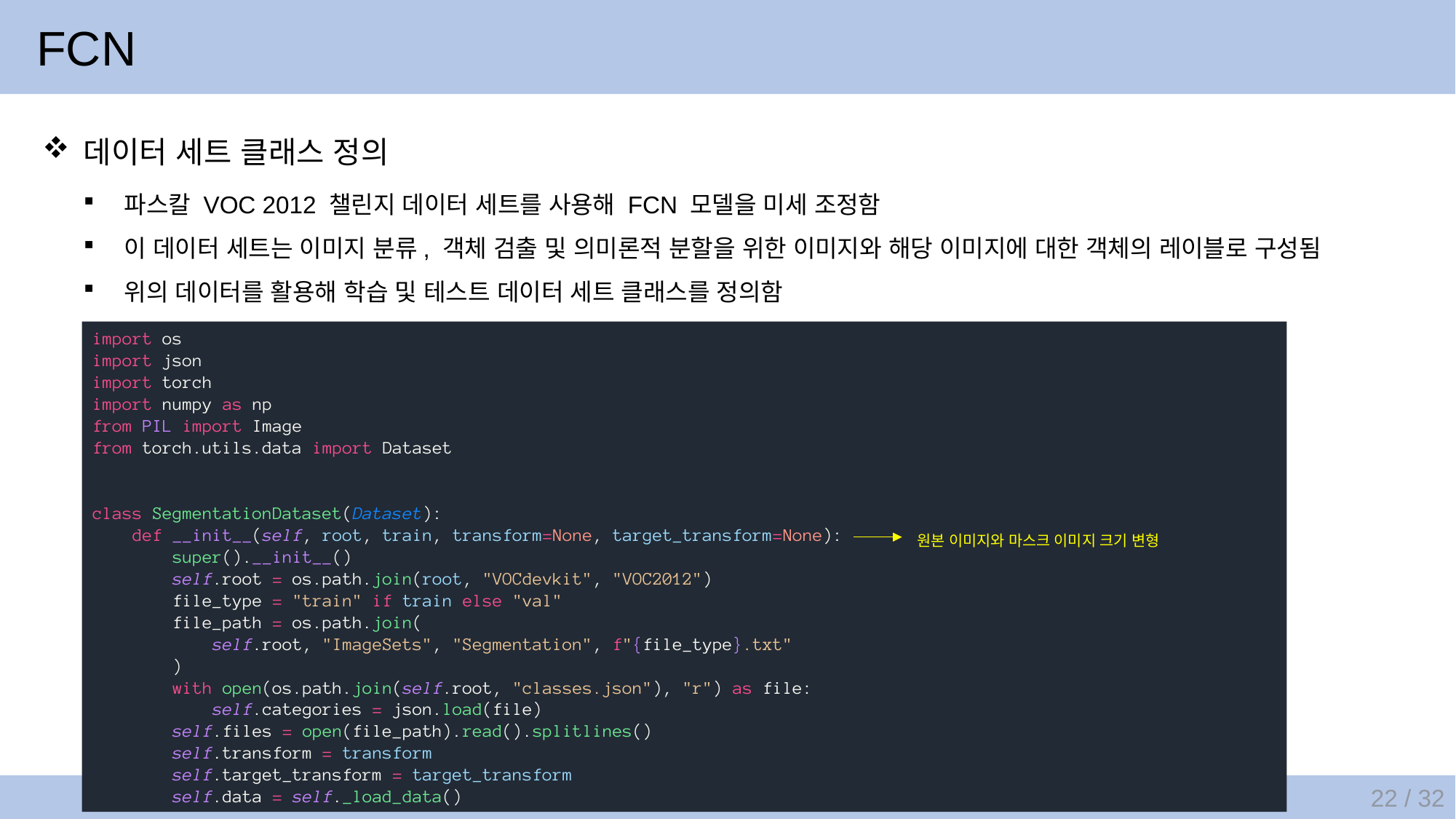

FCN
데이터 세트 클래스 정의
파스칼 VOC 2012 챌린지 데이터 세트를 사용해 FCN 모델을 미세 조정함
이 데이터 세트는 이미지 분류, 객체 검출 및 의미론적 분할을 위한 이미지와 해당 이미지에 대한 객체의 레이블로 구성됨
위의 데이터를 활용해 학습 및 테스트 데이터 세트 클래스를 정의함
import os
import json
import torch
import numpy as np
from PIL import Image
from torch.utils.data import Dataset
class SegmentationDataset(Dataset):
    def __init__(self, root, train, transform=None, target_transform=None):
        super().__init__()
        self.root = os.path.join(root, "VOCdevkit", "VOC2012")
        file_type = "train" if train else "val"
        file_path = os.path.join(
            self.root, "ImageSets", "Segmentation", f"{file_type}.txt"
        )
        with open(os.path.join(self.root, "classes.json"), "r") as file:
            self.categories = json.load(file)
        self.files = open(file_path).read().splitlines()
        self.transform = transform
        self.target_transform = target_transform
        self.data = self._load_data()
원본 이미지와 마스크 이미지 크기 변형
22 / 32